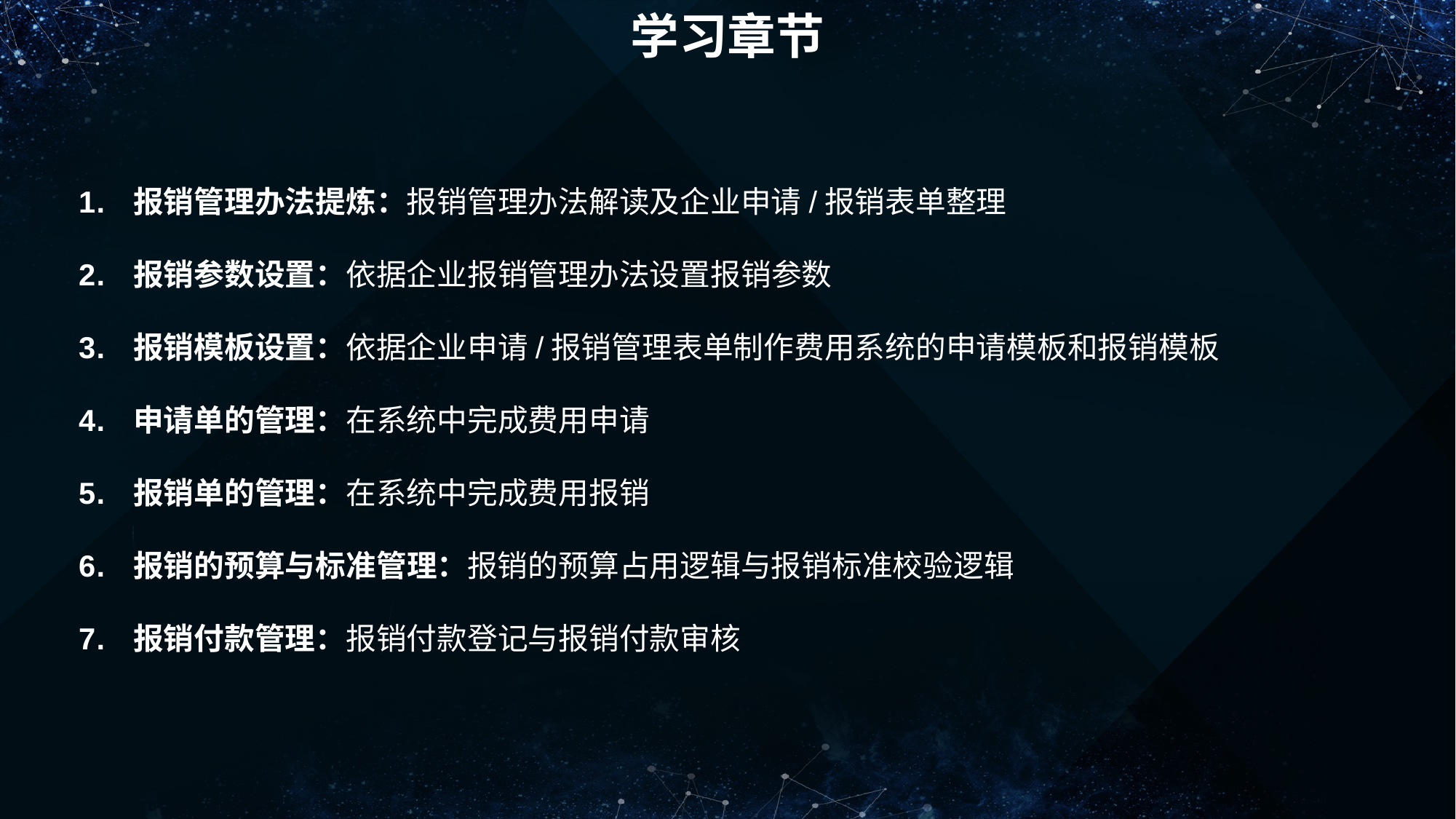

学习章节
报销管理办法提炼：报销管理办法解读及企业申请/报销表单整理
报销参数设置：依据企业报销管理办法设置报销参数
报销模板设置：依据企业申请/报销管理表单制作费用系统的申请模板和报销模板
申请单的管理：在系统中完成费用申请
报销单的管理：在系统中完成费用报销
报销的预算与标准管理：报销的预算占用逻辑与报销标准校验逻辑
报销付款管理：报销付款登记与报销付款审核